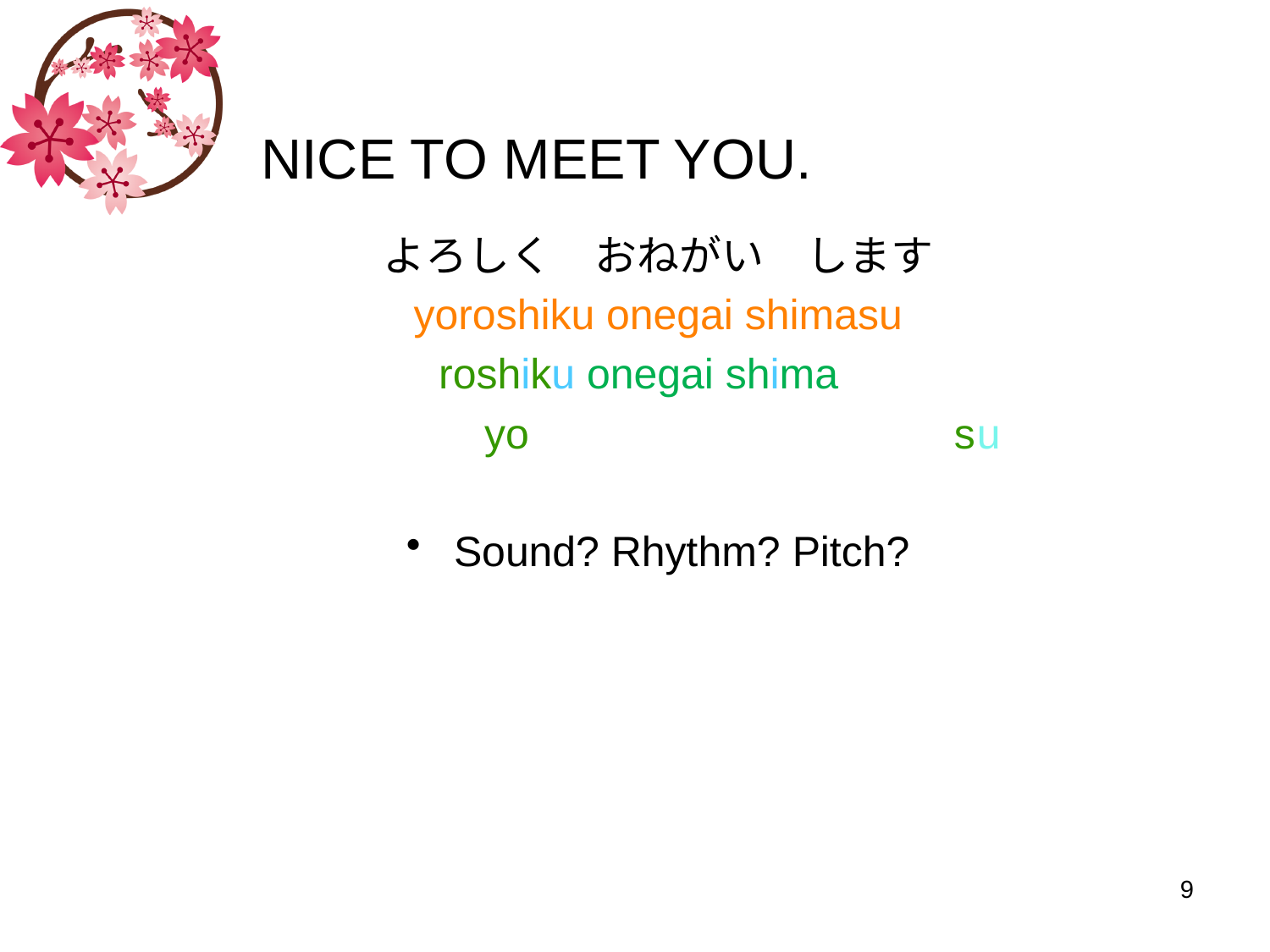

# NICE TO MEET YOU.
よろしく　おねがい　します
yoroshiku onegai shimasu
             	       　　roshiku onegai shima
               	　　 yo                                    su

Sound? Rhythm? Pitch?

9